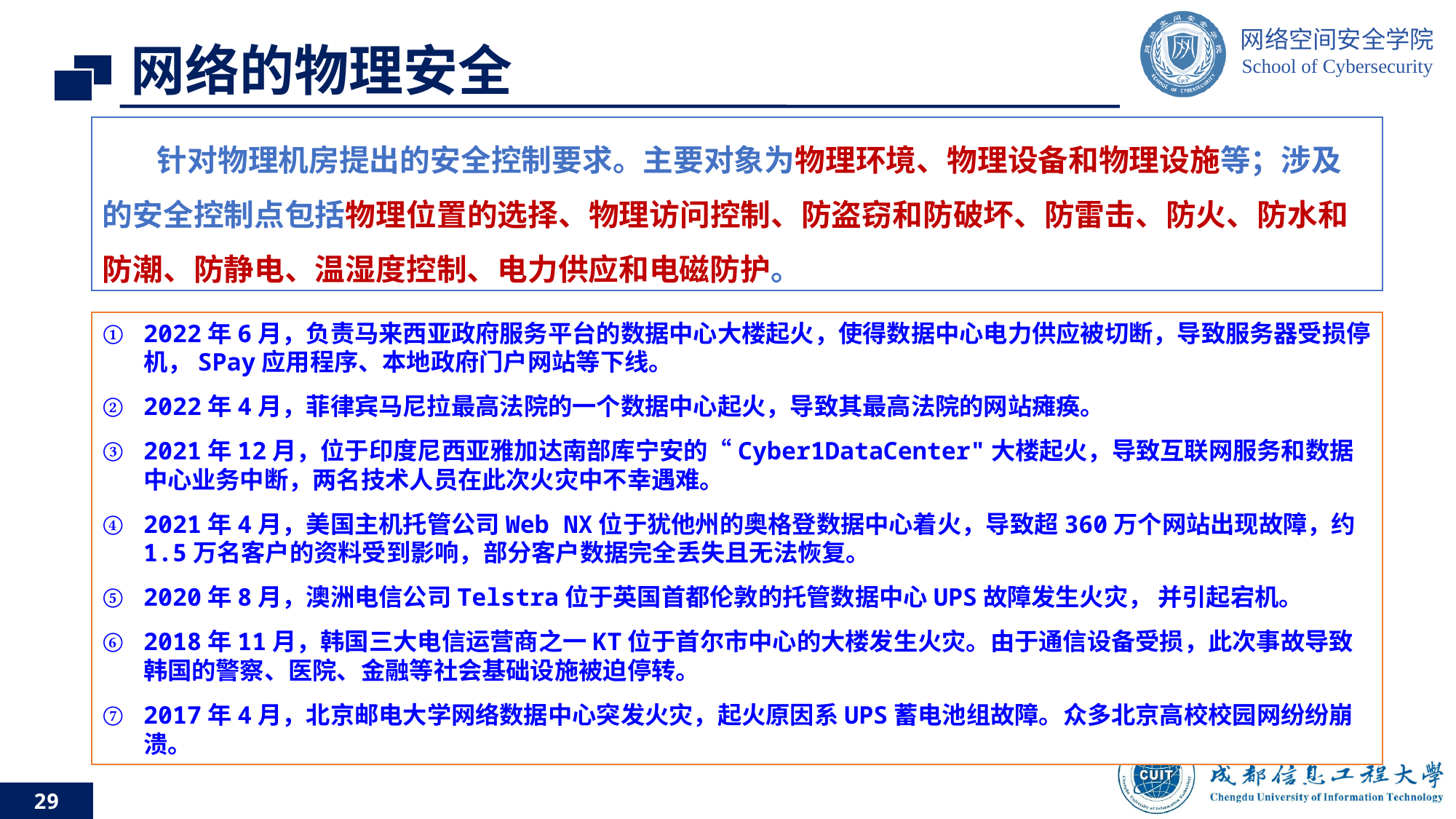

# 网络的物理安全
针对物理机房提出的安全控制要求。主要对象为物理环境、物理设备和物理设施等；涉及的安全控制点包括物理位置的选择、物理访问控制、防盗窃和防破坏、防雷击、防火、防水和防潮、防静电、温湿度控制、电力供应和电磁防护。
2022年6月，负责马来西亚政府服务平台的数据中心大楼起火，使得数据中心电力供应被切断，导致服务器受损停机，SPay应用程序、本地政府门户网站等下线。
2022年4月，菲律宾马尼拉最高法院的一个数据中心起火，导致其最高法院的网站瘫痪。
2021年12月，位于印度尼西亚雅加达南部库宁安的“Cyber1DataCenter"大楼起火，导致互联网服务和数据中心业务中断，两名技术人员在此次火灾中不幸遇难。
2021年4月，美国主机托管公司Web NX位于犹他州的奥格登数据中心着火，导致超360万个网站出现故障，约1.5万名客户的资料受到影响，部分客户数据完全丢失且无法恢复。
2020年8月，澳洲电信公司Telstra位于英国首都伦敦的托管数据中心UPS故障发生火灾， 并引起宕机。
2018年11月，韩国三大电信运营商之一KT位于首尔市中心的大楼发生火灾。由于通信设备受损，此次事故导致韩国的警察、医院、金融等社会基础设施被迫停转。
2017年4月，北京邮电大学网络数据中心突发火灾，起火原因系UPS蓄电池组故障。众多北京高校校园网纷纷崩溃。

29